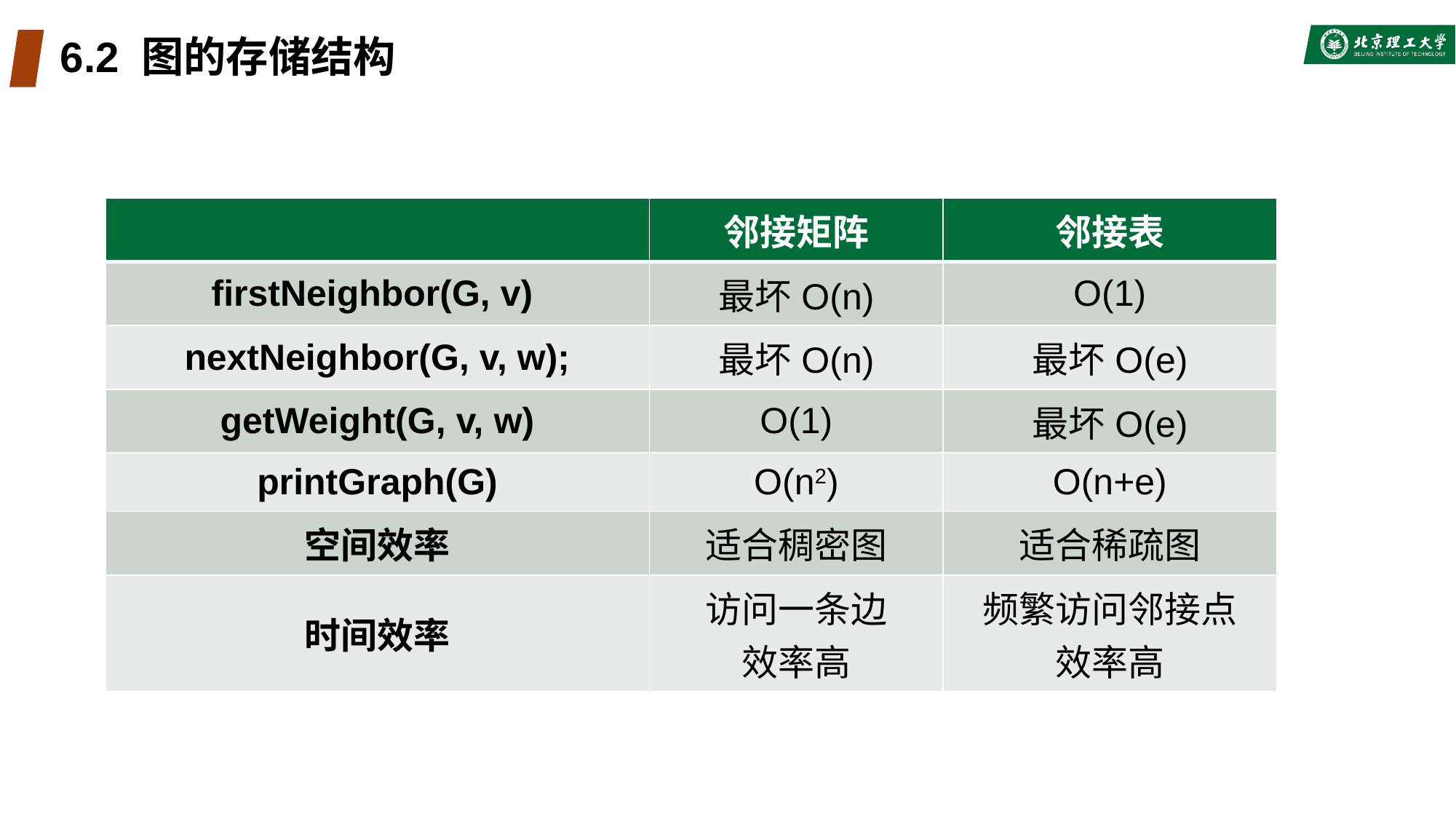

# 6.2 图的存储结构
|  | 邻接矩阵 | 邻接表 |
| --- | --- | --- |
| firstNeighbor(G, v) | 最坏O(n) | O(1) |
| nextNeighbor(G, v, w); | 最坏O(n) | 最坏O(e) |
| getWeight(G, v, w) | O(1) | 最坏O(e) |
| printGraph(G) | O(n2) | O(n+e) |
| 空间效率 | 适合稠密图 | 适合稀疏图 |
| 时间效率 | 访问一条边 效率高 | 频繁访问邻接点 效率高 |